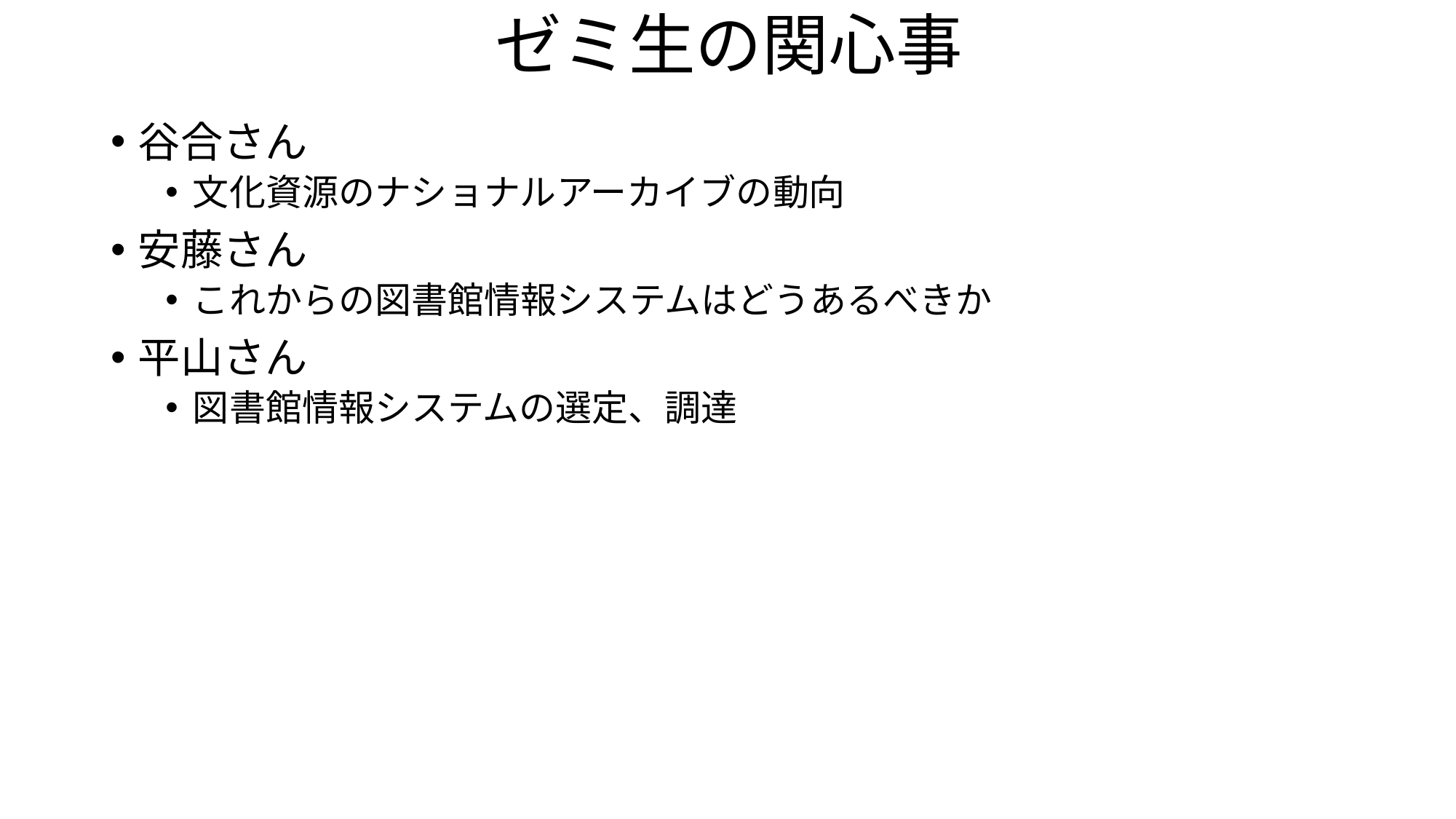

# ゼミ生の関心事
谷合さん
文化資源のナショナルアーカイブの動向
安藤さん
これからの図書館情報システムはどうあるべきか
平山さん
図書館情報システムの選定、調達